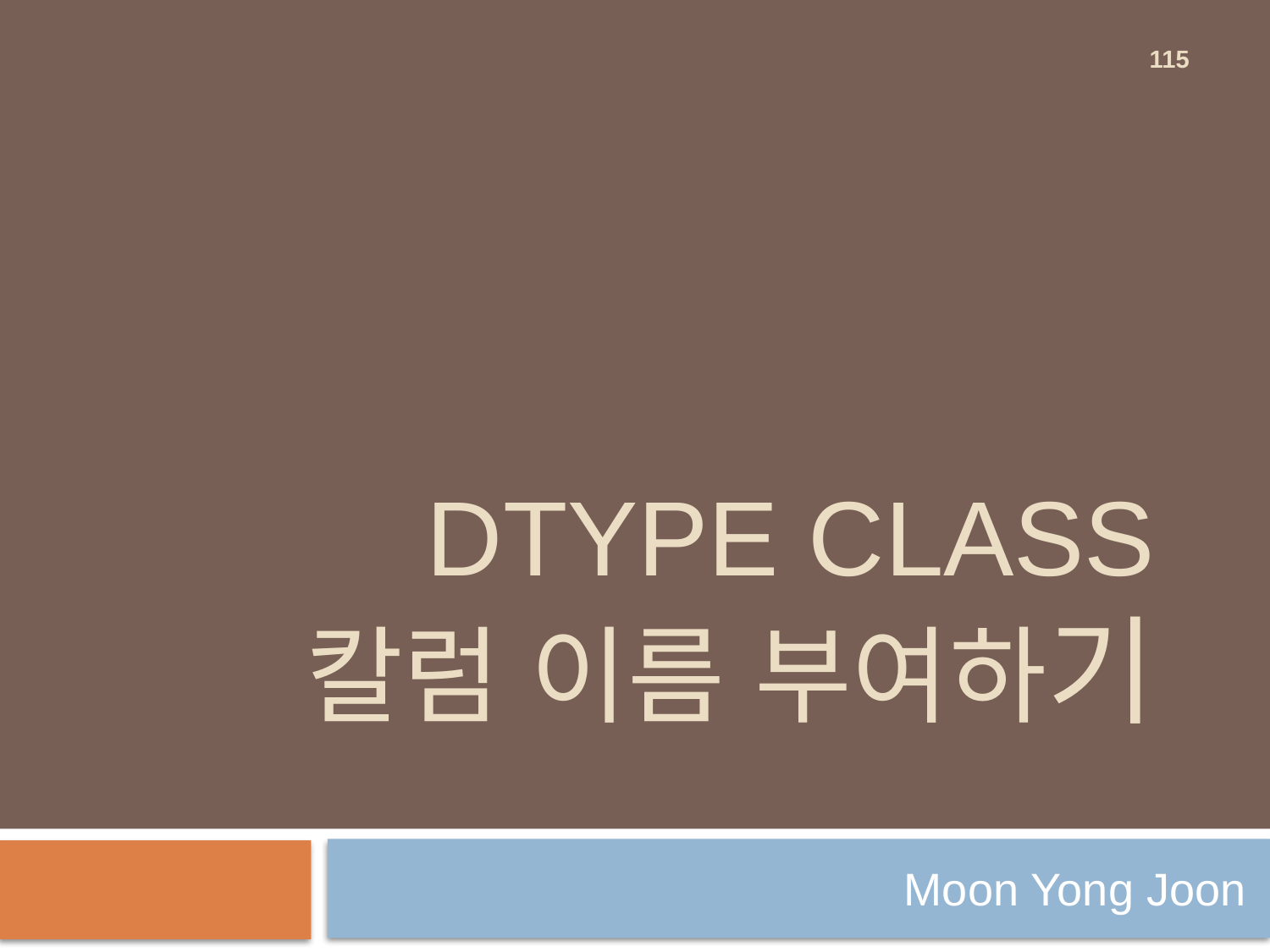

115
# dtype class 칼럼 이름 부여하기
Moon Yong Joon